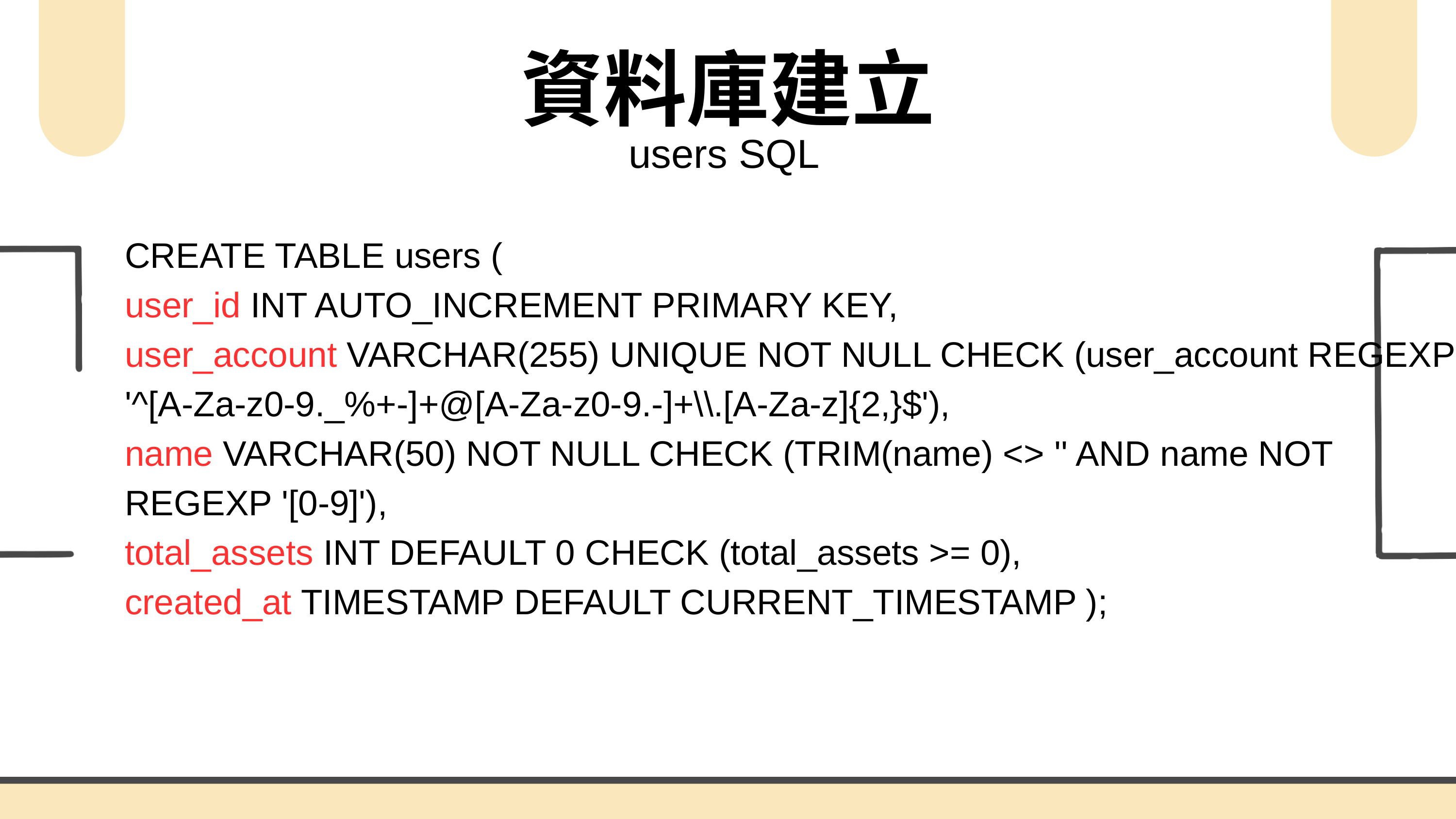

資料庫建立
users SQL
CREATE TABLE users (
user_id INT AUTO_INCREMENT PRIMARY KEY,
user_account VARCHAR(255) UNIQUE NOT NULL CHECK (user_account REGEXP '^[A-Za-z0-9._%+-]+@[A-Za-z0-9.-]+\\.[A-Za-z]{2,}$'),
name VARCHAR(50) NOT NULL CHECK (TRIM(name) <> '' AND name NOT REGEXP '[0-9]'),
total_assets INT DEFAULT 0 CHECK (total_assets >= 0),
created_at TIMESTAMP DEFAULT CURRENT_TIMESTAMP );